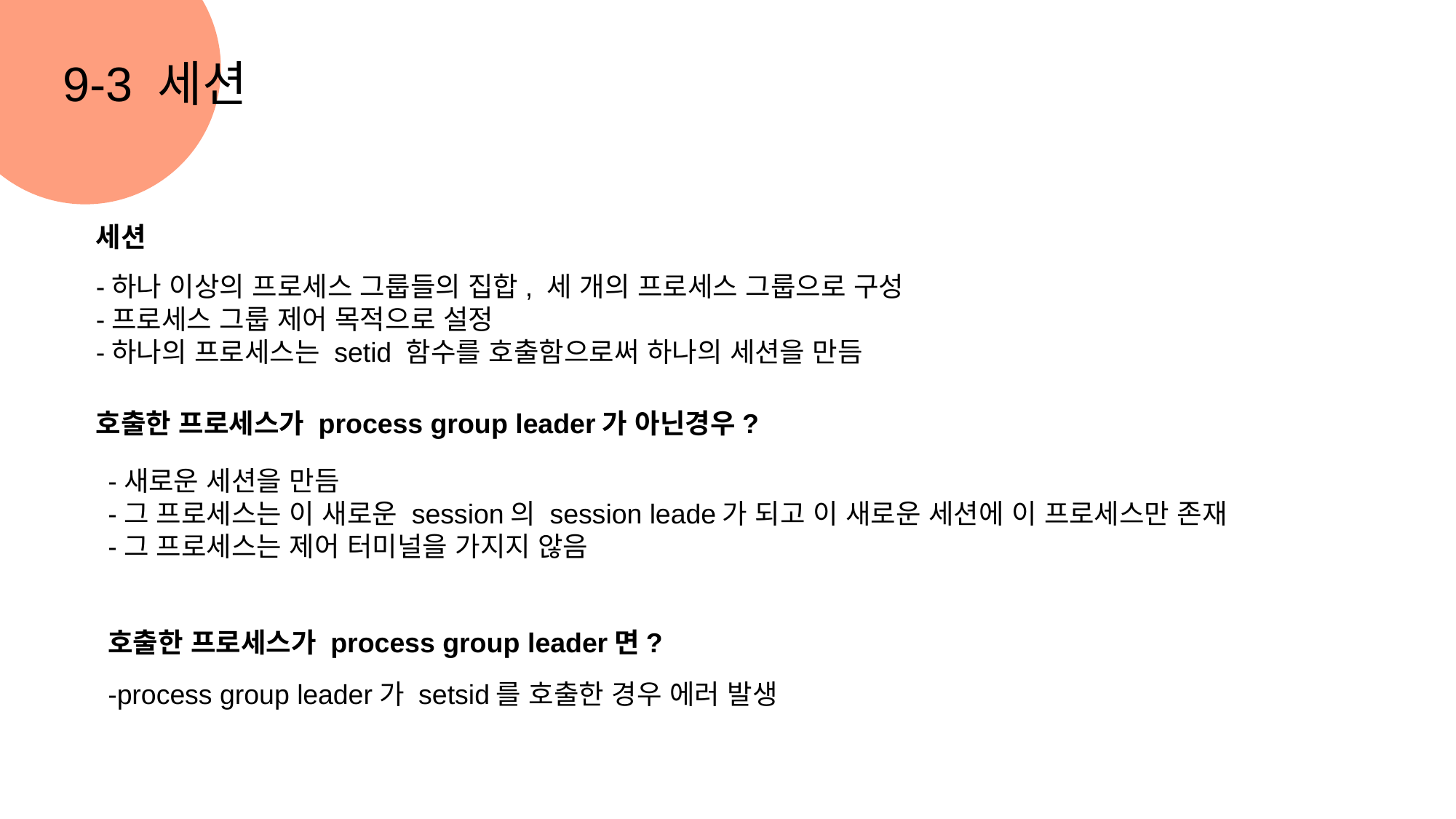

9-3 세션
세션
-하나 이상의 프로세스 그룹들의 집합, 세 개의 프로세스 그룹으로 구성
-프로세스 그룹 제어 목적으로 설정
-하나의 프로세스는 setid 함수를 호출함으로써 하나의 세션을 만듬
호출한 프로세스가 process group leader가 아닌경우?
-새로운 세션을 만듬
-그 프로세스는 이 새로운 session의 session leade가 되고 이 새로운 세션에 이 프로세스만 존재
-그 프로세스는 제어 터미널을 가지지 않음
호출한 프로세스가 process group leader면?
-process group leader가 setsid를 호출한 경우 에러 발생